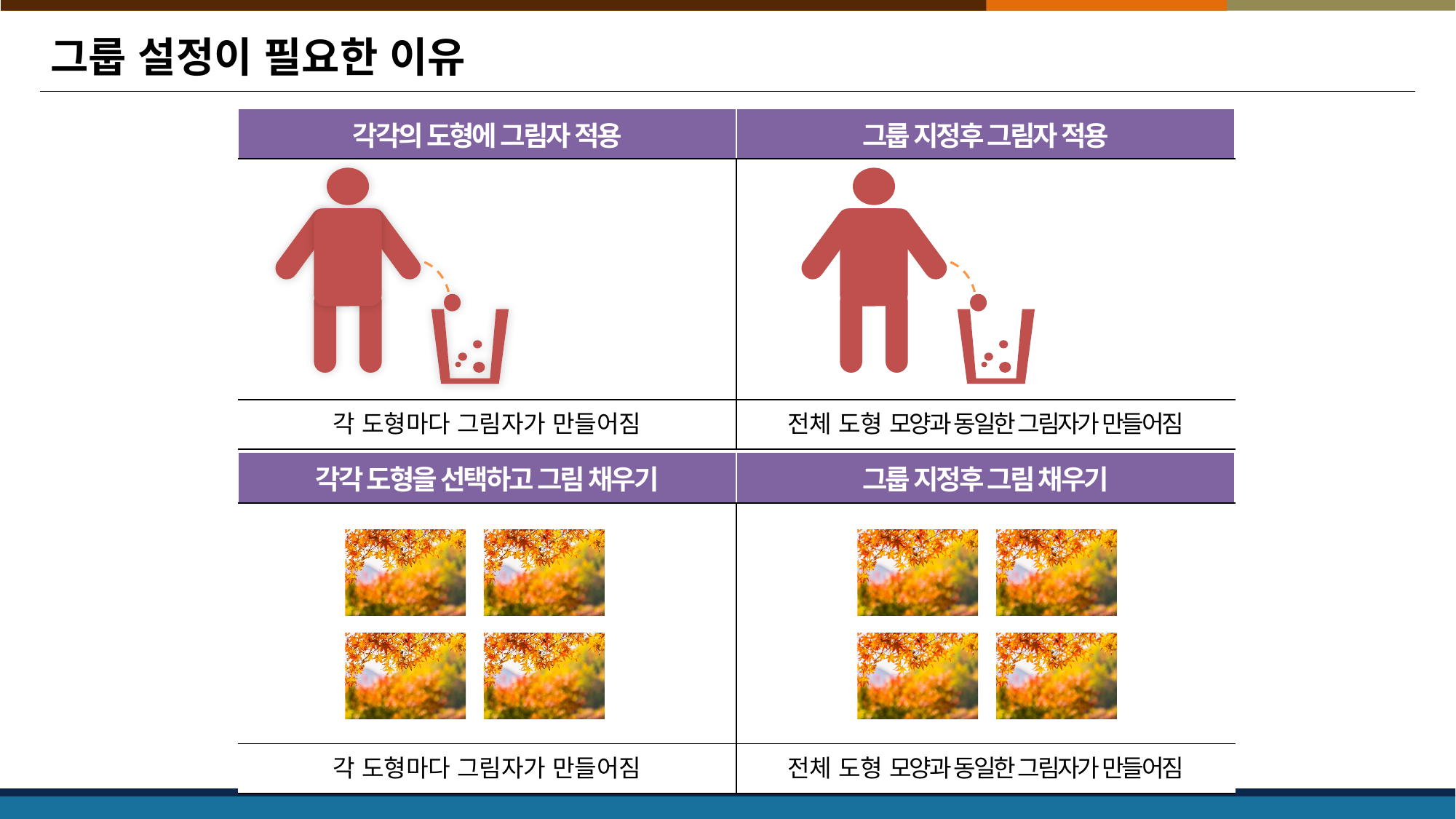

# 그룹 설정이 필요한 이유
| 각각의 도형에 그림자 적용 | 그룹 지정후 그림자 적용 |
| --- | --- |
|  |  |
| 각 도형마다 그림자가 만들어짐 | 전체 도형 모양과 동일한 그림자가 만들어짐 |

| 각각 도형을 선택하고 그림 채우기 | 그룹 지정후 그림 채우기 |
| --- | --- |
|  |  |
| 각 도형마다 그림자가 만들어짐 | 전체 도형 모양과 동일한 그림자가 만들어짐 |